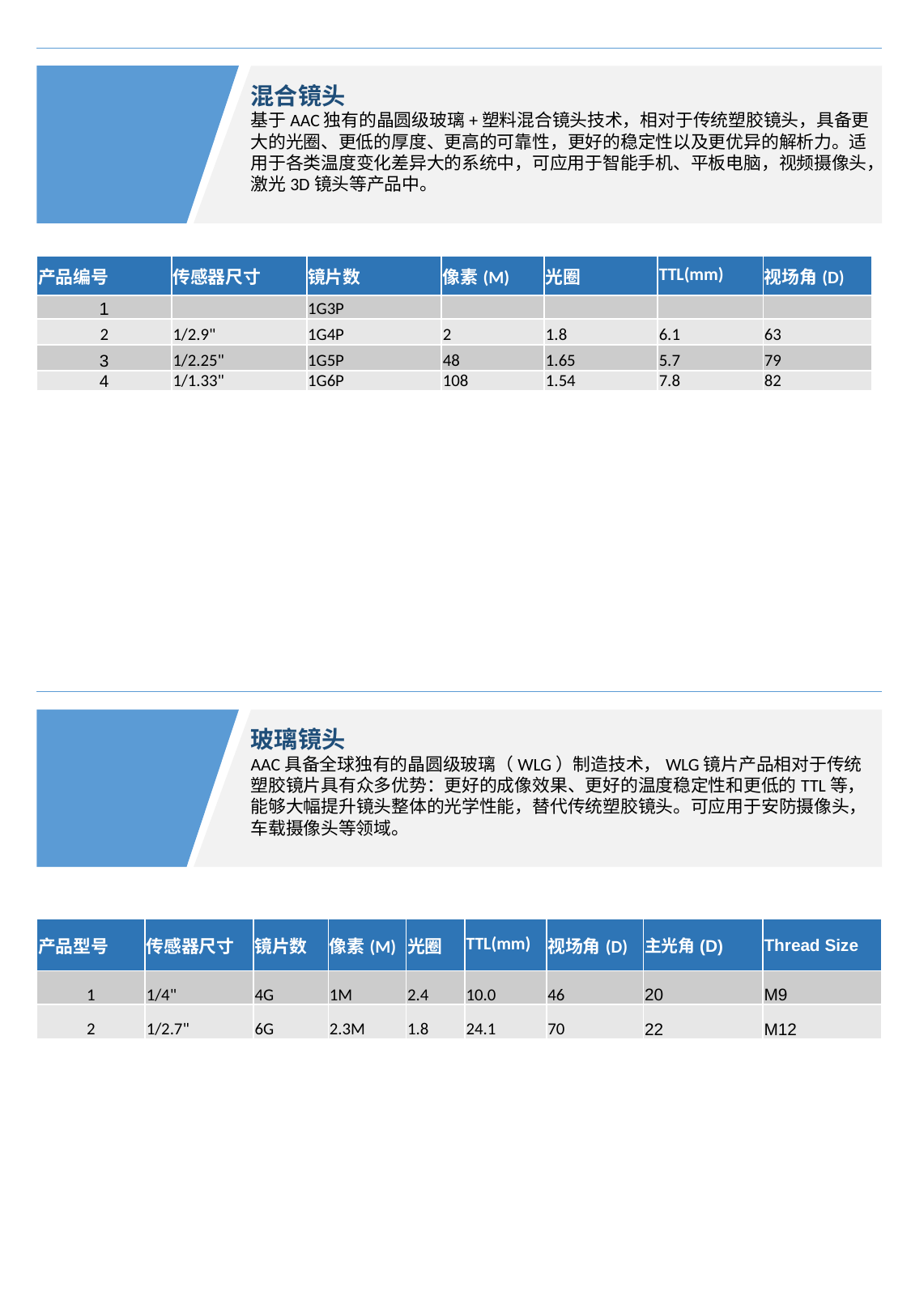

混合镜头
基于AAC独有的晶圆级玻璃+塑料混合镜头技术，相对于传统塑胶镜头，具备更大的光圈、更低的厚度、更高的可靠性，更好的稳定性以及更优异的解析力。适用于各类温度变化差异大的系统中，可应用于智能手机、平板电脑，视频摄像头，激光3D镜头等产品中。
| 产品编号 | 传感器尺寸 | 镜片数 | 像素(M) | 光圈 | TTL(mm) | 视场角(D) |
| --- | --- | --- | --- | --- | --- | --- |
| 1 |  | 1G3P |  |  |  |  |
| 2 | 1/2.9" | 1G4P | 2 | 1.8 | 6.1 | 63 |
| 3 | 1/2.25" | 1G5P | 48 | 1.65 | 5.7 | 79 |
| 4 | 1/1.33" | 1G6P | 108 | 1.54 | 7.8 | 82 |

玻璃镜头
AAC具备全球独有的晶圆级玻璃（WLG）制造技术，WLG镜片产品相对于传统塑胶镜片具有众多优势：更好的成像效果、更好的温度稳定性和更低的TTL等，能够大幅提升镜头整体的光学性能，替代传统塑胶镜头。可应用于安防摄像头，车载摄像头等领域。
| 产品型号 | 传感器尺寸 | 镜片数 | 像素(M) | 光圈 | TTL(mm) | 视场角(D) | 主光角(D) | Thread Size |
| --- | --- | --- | --- | --- | --- | --- | --- | --- |
| 1 | 1/4" | 4G | 1M | 2.4 | 10.0 | 46 | 20 | M9 |
| 2 | 1/2.7" | 6G | 2.3M | 1.8 | 24.1 | 70 | 22 | M12 |